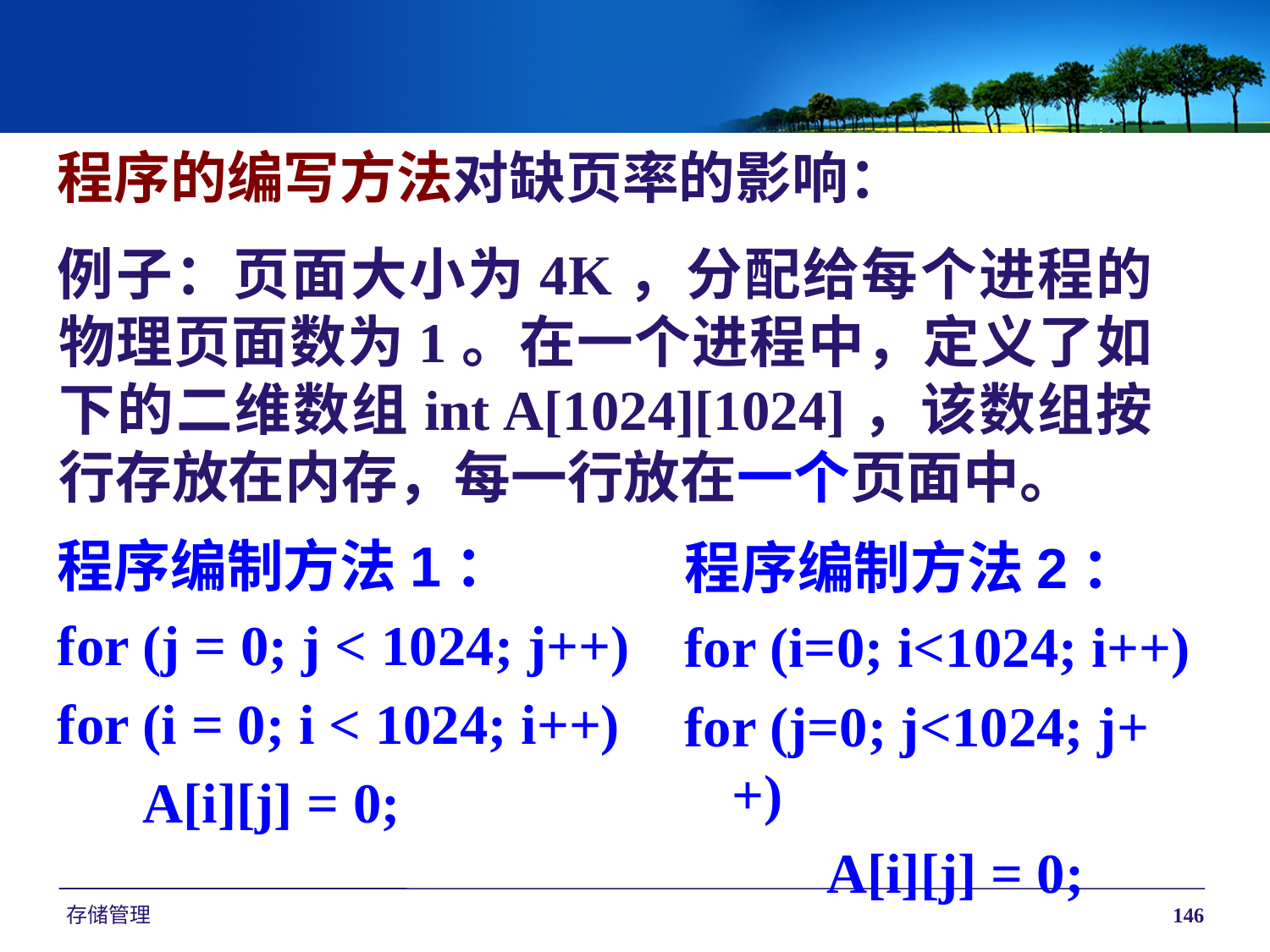

程序的编写方法对缺页率的影响：
例子：页面大小为4K，分配给每个进程的物理页面数为1。在一个进程中，定义了如下的二维数组int A[1024][1024]，该数组按行存放在内存，每一行放在一个页面中。
程序编制方法1：
for (j = 0; j < 1024; j++)
for (i = 0; i < 1024; i++)
      A[i][j] = 0;
程序编制方法2：
for (i=0; i<1024; i++)
for (j=0; j<1024; j++)
          A[i][j] = 0;
存储管理
146